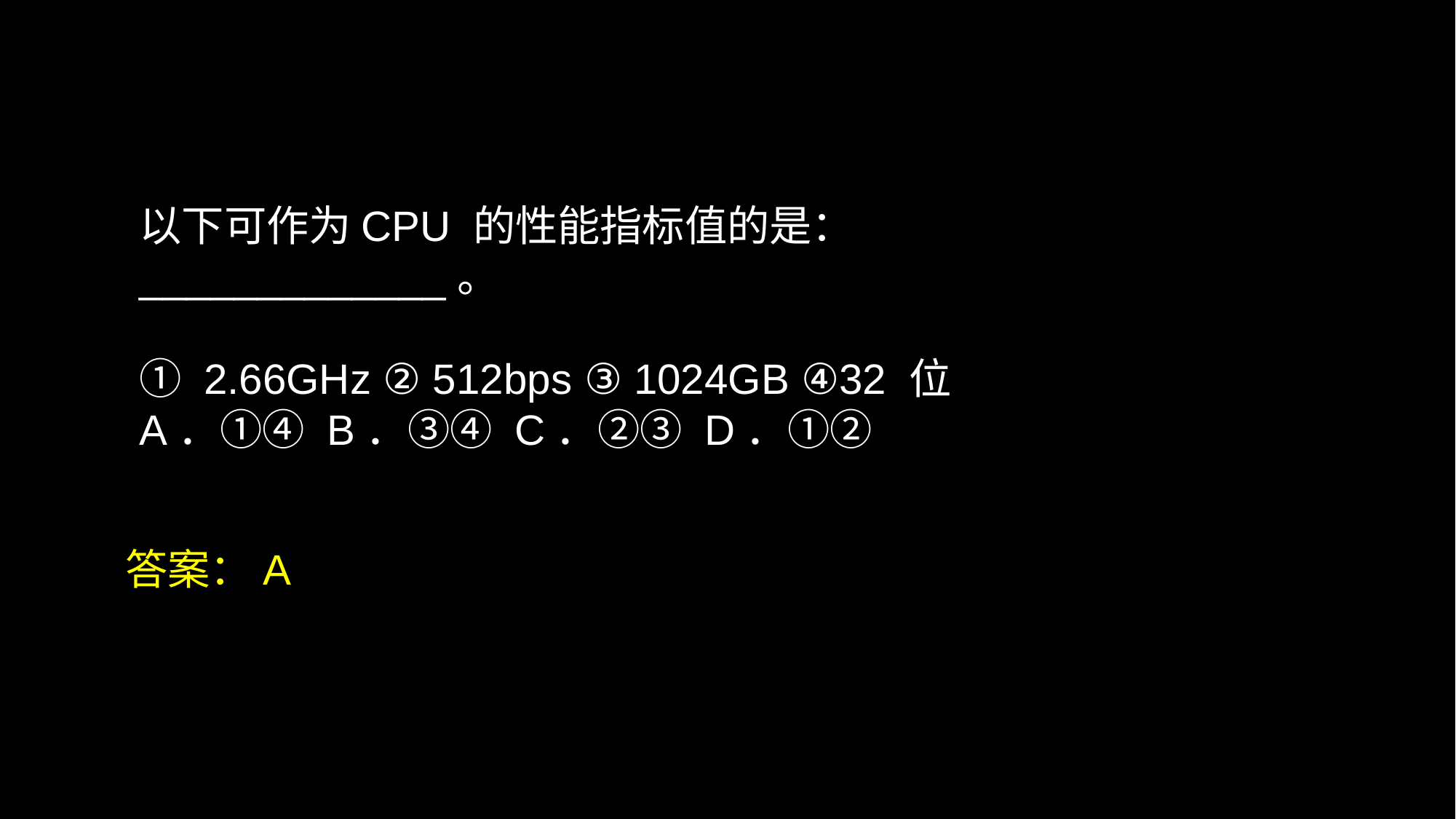

# 以下可作为CPU 的性能指标值的是：_____________。 ① 2.66GHz ② 512bps ③ 1024GB ④32 位 A．①④ B．③④ C．②③ D．①②
答案：A